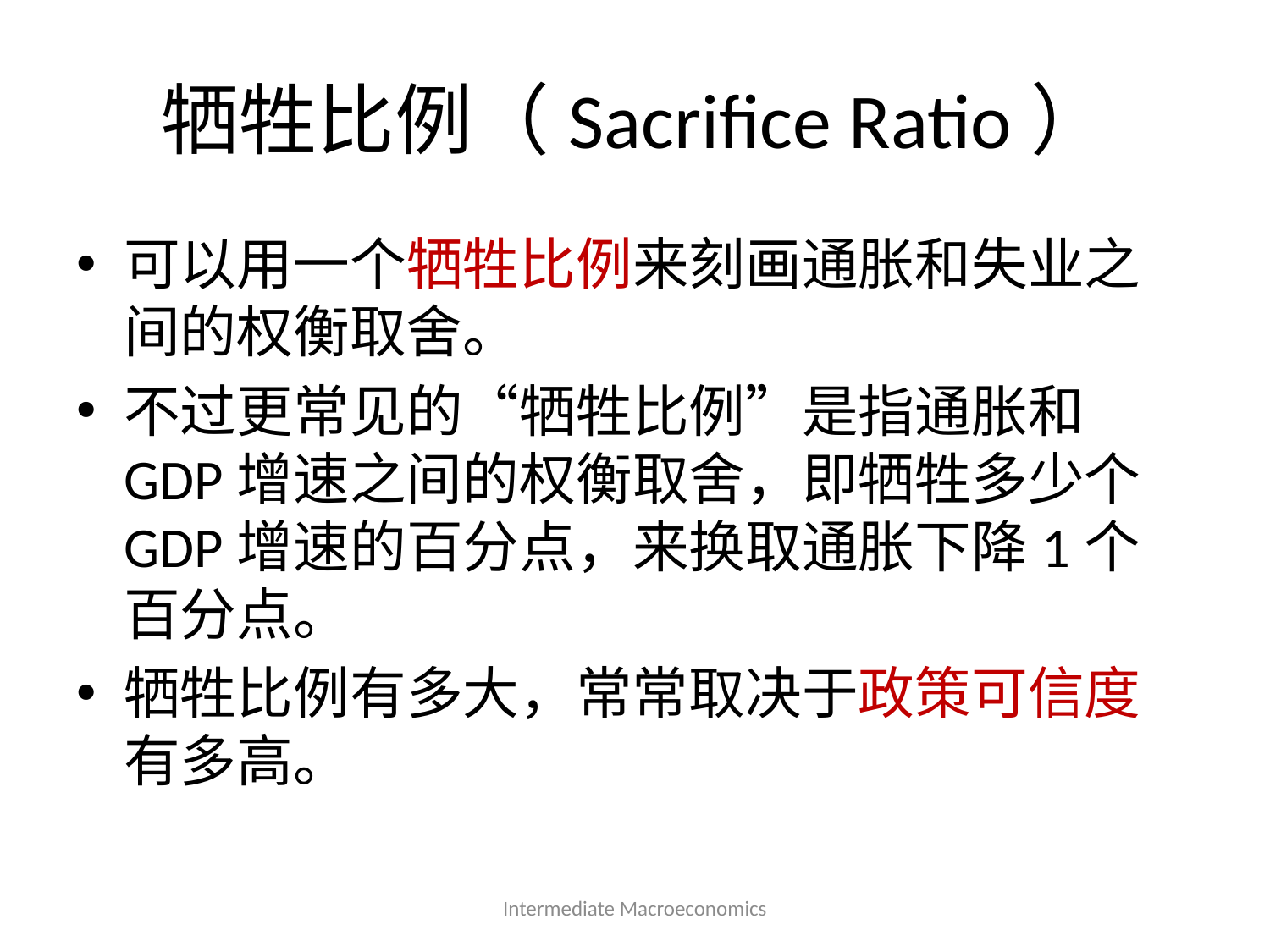

# 牺牲比例（Sacrifice Ratio）
可以用一个牺牲比例来刻画通胀和失业之间的权衡取舍。
不过更常见的“牺牲比例”是指通胀和GDP增速之间的权衡取舍，即牺牲多少个GDP增速的百分点，来换取通胀下降1个百分点。
牺牲比例有多大，常常取决于政策可信度有多高。
Intermediate Macroeconomics